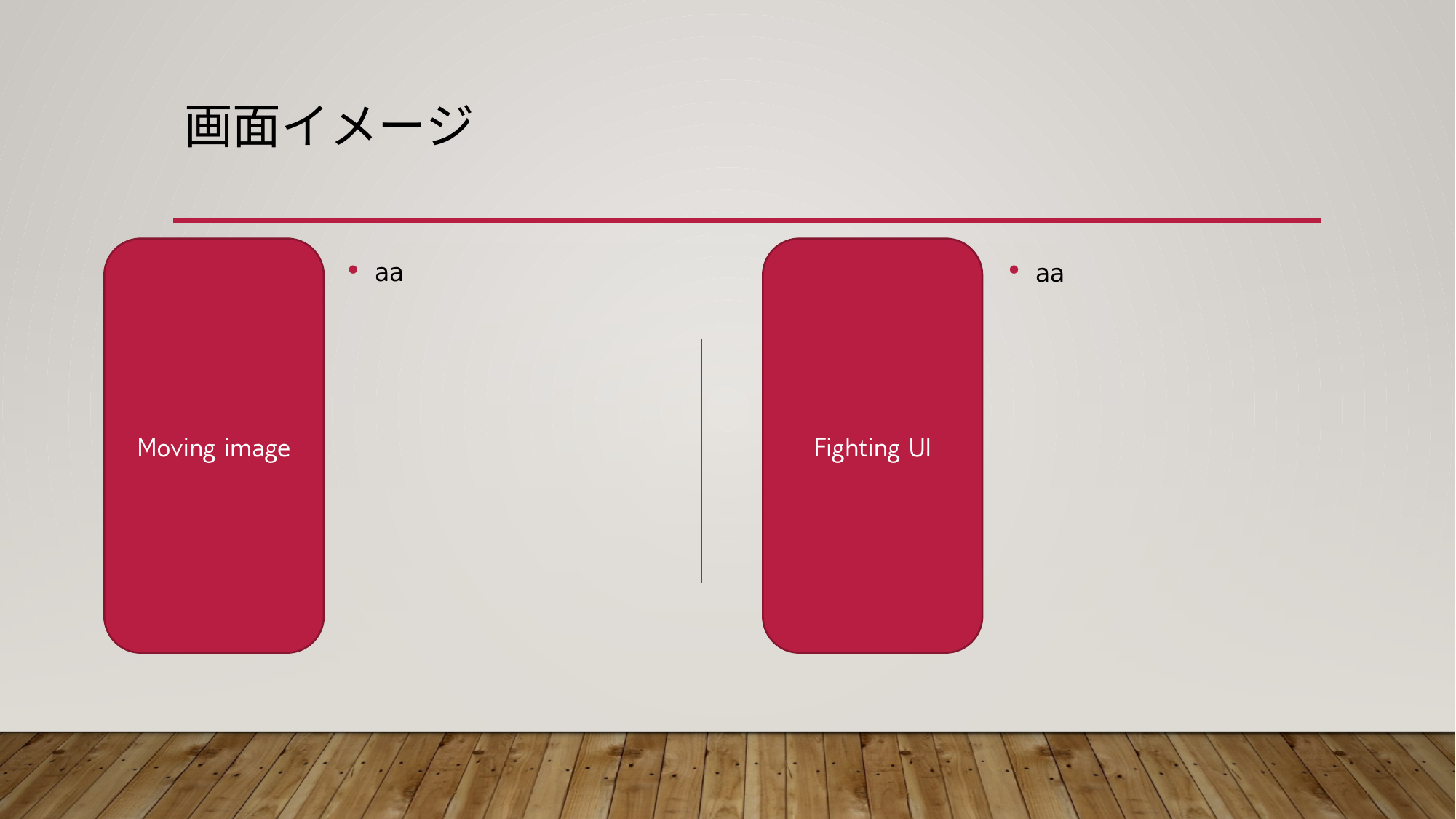

# 画面イメージ
aa

Moving image
aa
Fighting UI